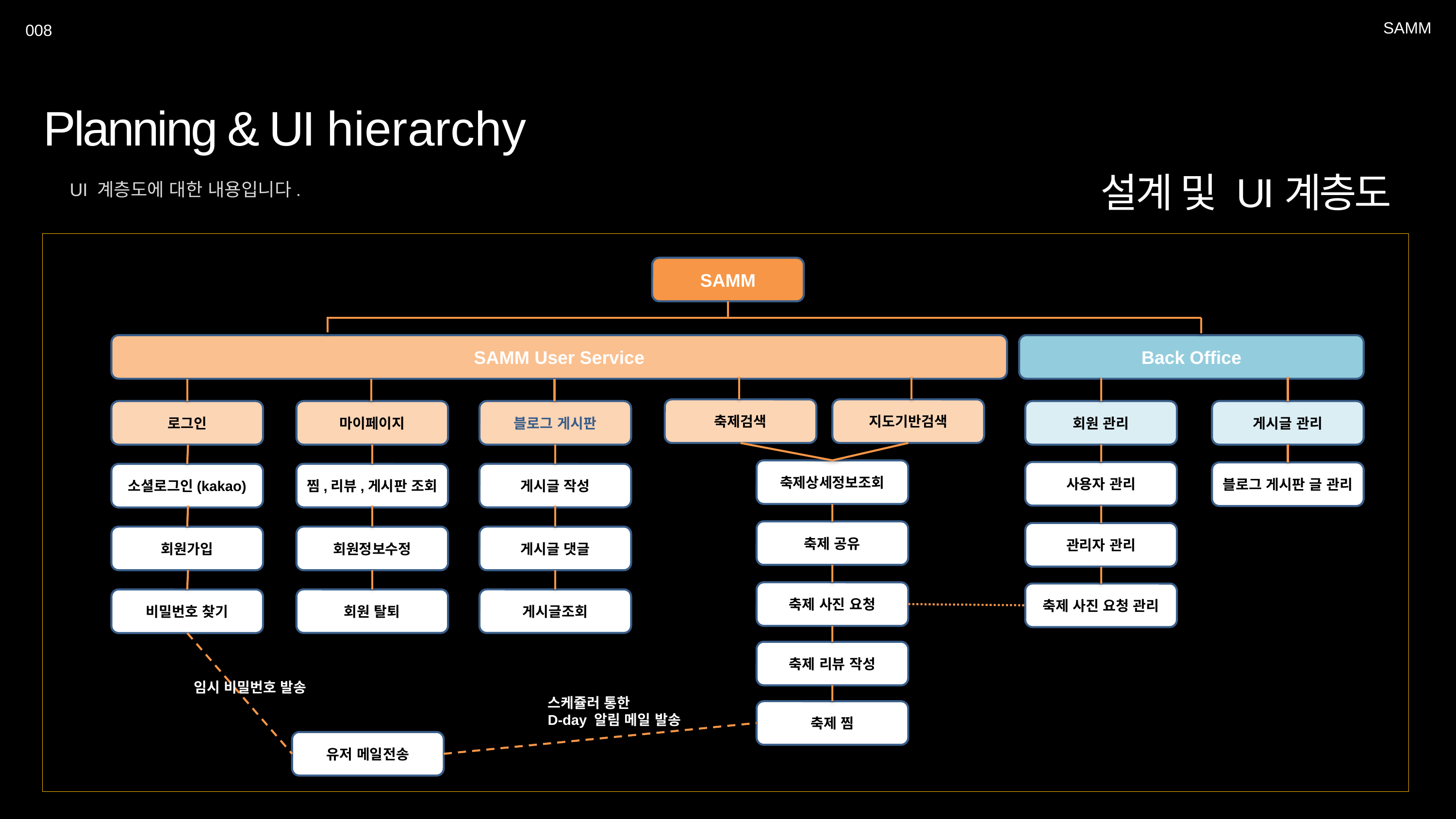

SAMM
008
Planning & UI hierarchy
설계 및 UI계층도
UI 계층도에 대한 내용입니다.

SAMM
SAMM User Service
Back Office
축제검색
지도기반검색
축제상세정보조회
축제 공유
축제 사진 요청
축제 리뷰 작성
축제 찜
로그인
마이페이지
블로그 게시판
회원 관리
게시글 관리
사용자 관리
블로그 게시판 글 관리
찜,리뷰,게시판 조회
게시글 작성
소셜로그인(kakao)
관리자 관리
회원가입
회원정보수정
게시글 댓글
축제 사진 요청 관리
회원 탈퇴
게시글조회
비밀번호 찾기
임시 비밀번호 발송
스케쥴러 통한
D-day 알림 메일 발송
유저 메일전송